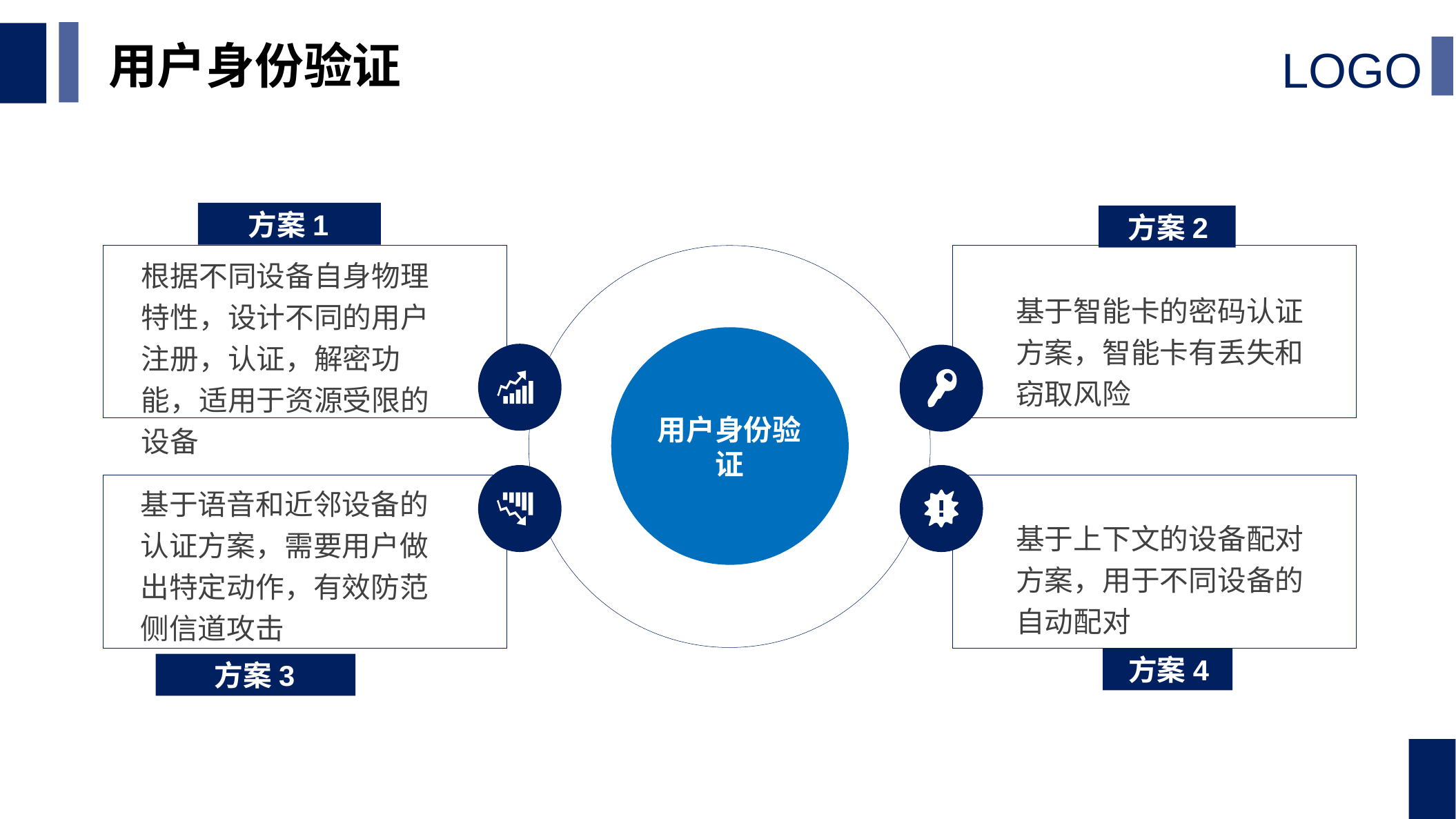

用户身份验证

方案1
方案2
根据不同设备自身物理特性，设计不同的用户注册，认证，解密功能，适用于资源受限的设备

基于智能卡的密码认证方案，智能卡有丢失和窃取风险

用户身份验证

基于语音和近邻设备的认证方案，需要用户做出特定动作，有效防范侧信道攻击

基于上下文的设备配对方案，用于不同设备的自动配对
方案4
方案3
7